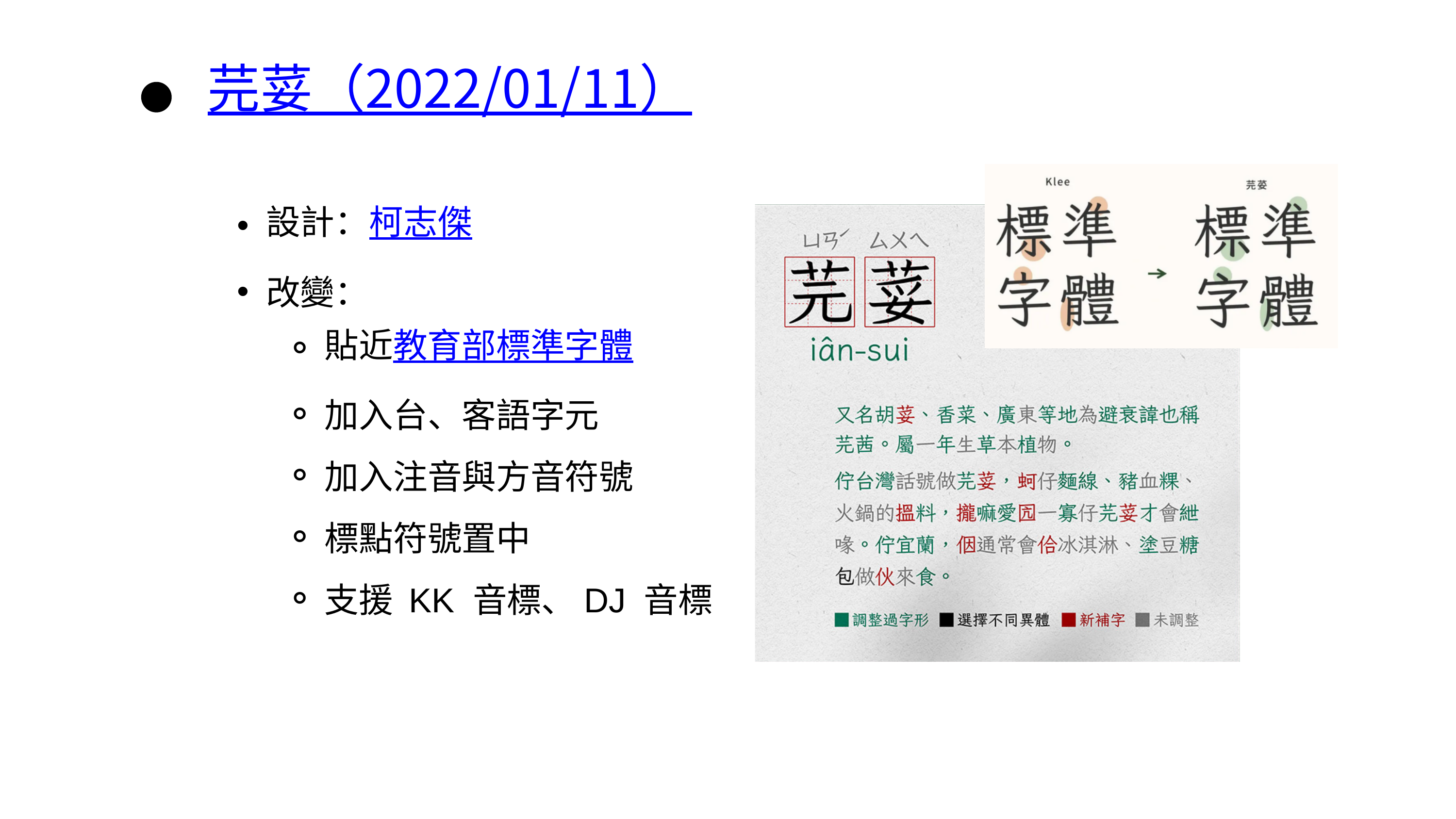

芫荽（2022/01/11）

設計：柯志傑
改變：
貼近教育部標準字體
加入台、客語字元
加入注音與方音符號
標點符號置中
支援 KK 音標、DJ 音標